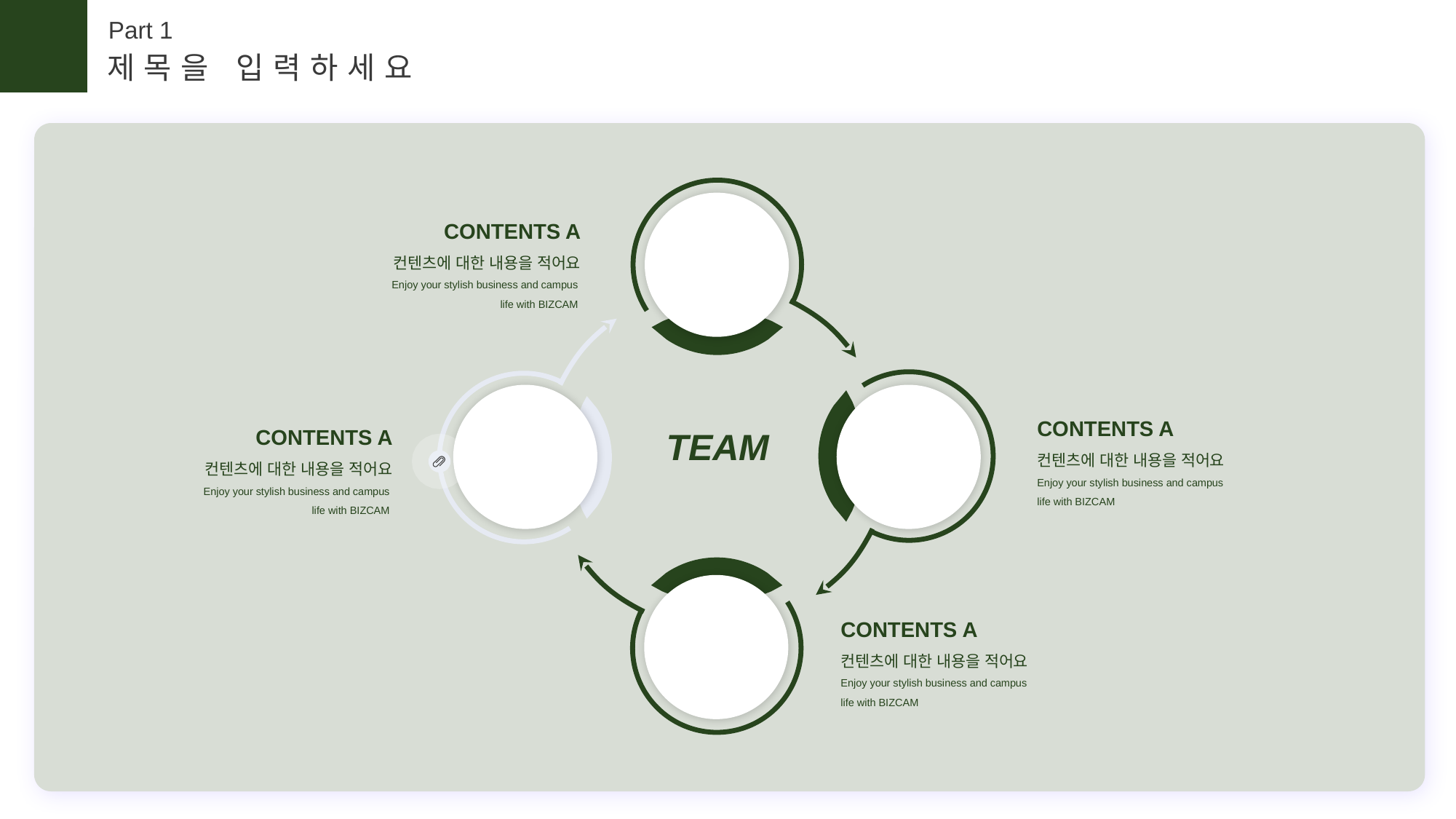

Part 1
제목을 입력하세요

CONTENTS A
컨텐츠에 대한 내용을 적어요
Enjoy your stylish business and campus
life with BIZCAM

CONTENTS A
컨텐츠에 대한 내용을 적어요
Enjoy your stylish business and campus
life with BIZCAM
CONTENTS A
컨텐츠에 대한 내용을 적어요
Enjoy your stylish business and campus
life with BIZCAM
TEAM

CONTENTS A
컨텐츠에 대한 내용을 적어요
Enjoy your stylish business and campus
life with BIZCAM